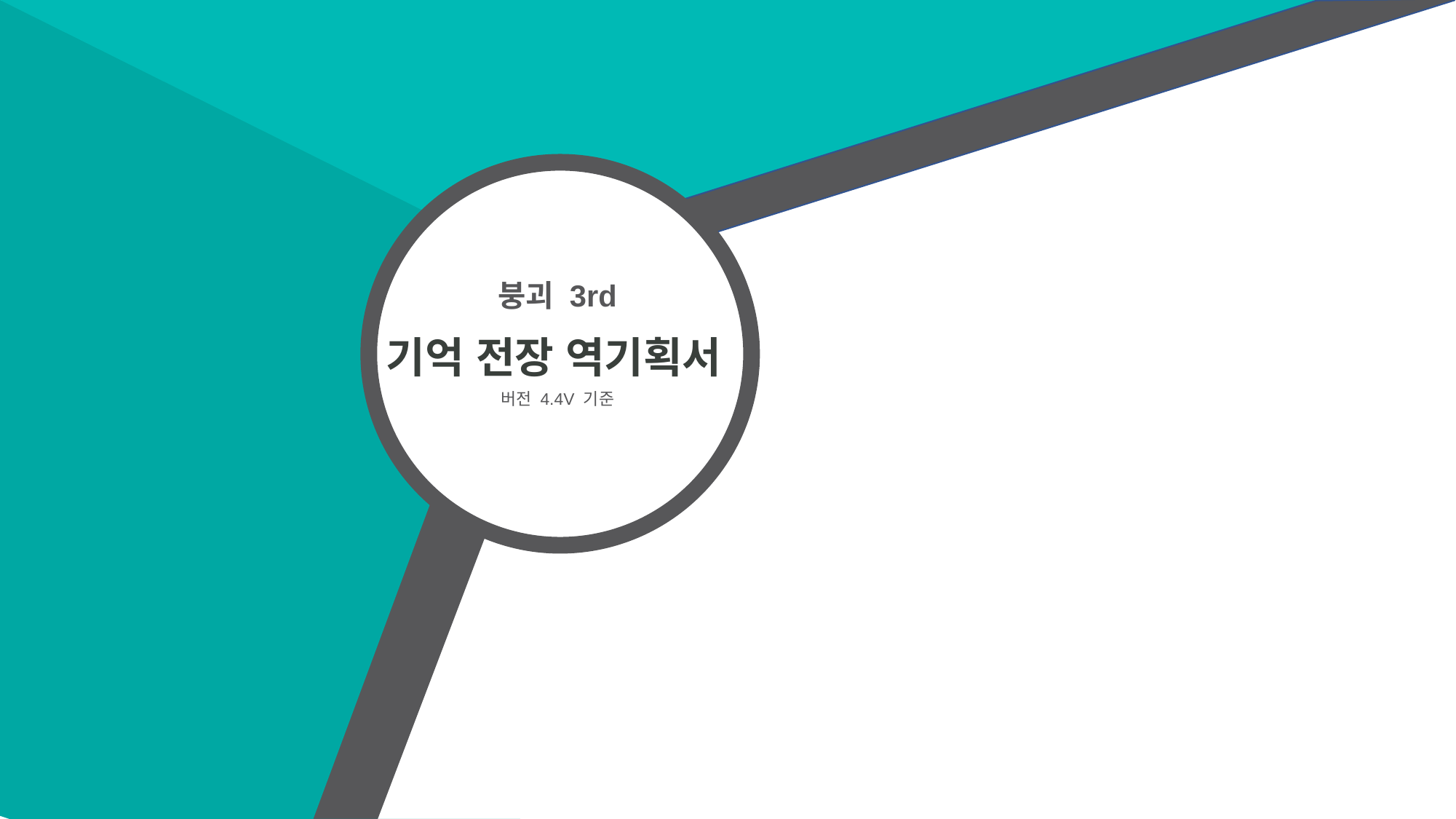

붕괴 3rd
기억 전장 역기획서
버전 4.4V 기준